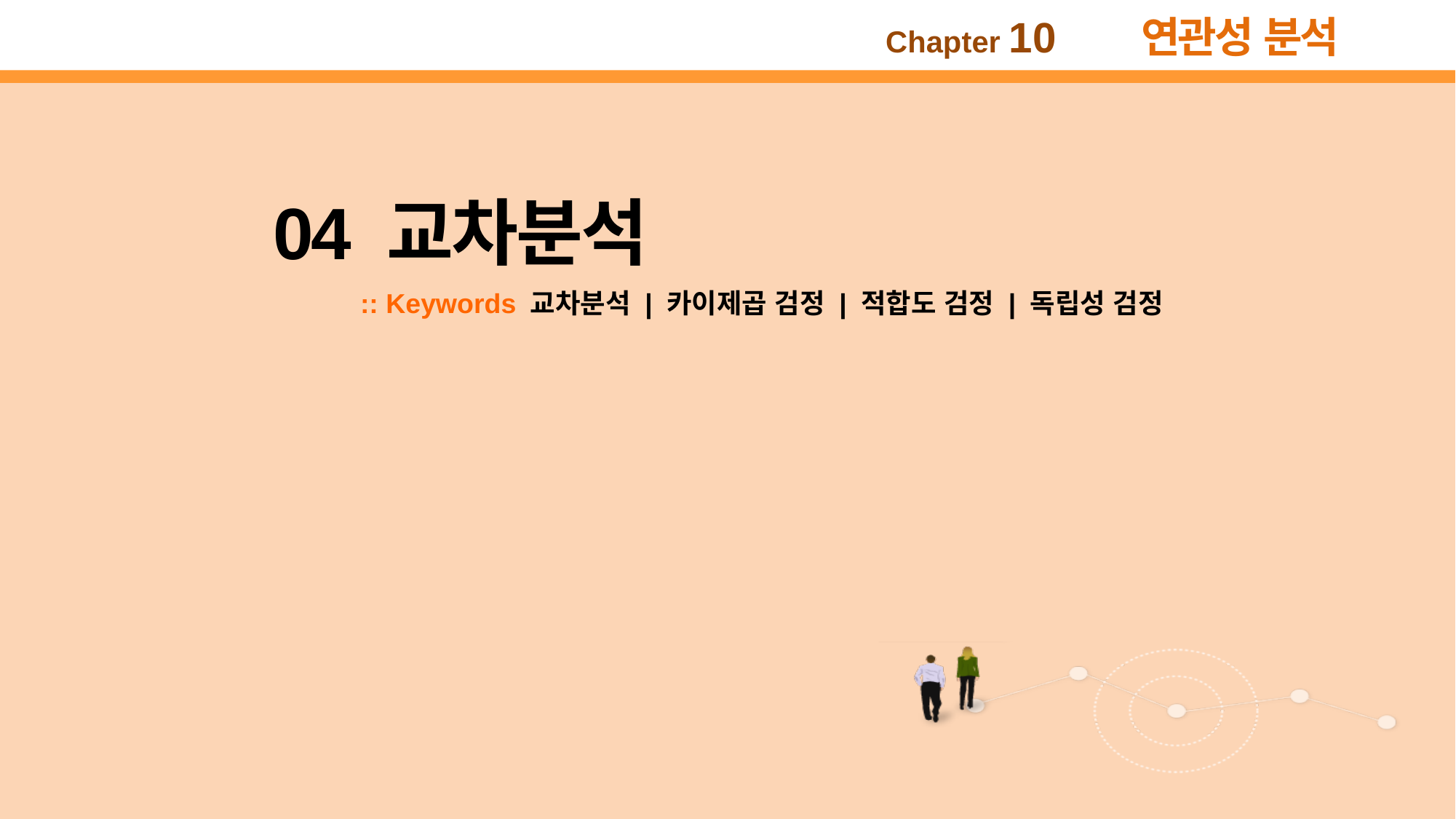

04 교차분석
:: Keywords 교차분석 | 카이제곱 검정 | 적합도 검정 | 독립성 검정